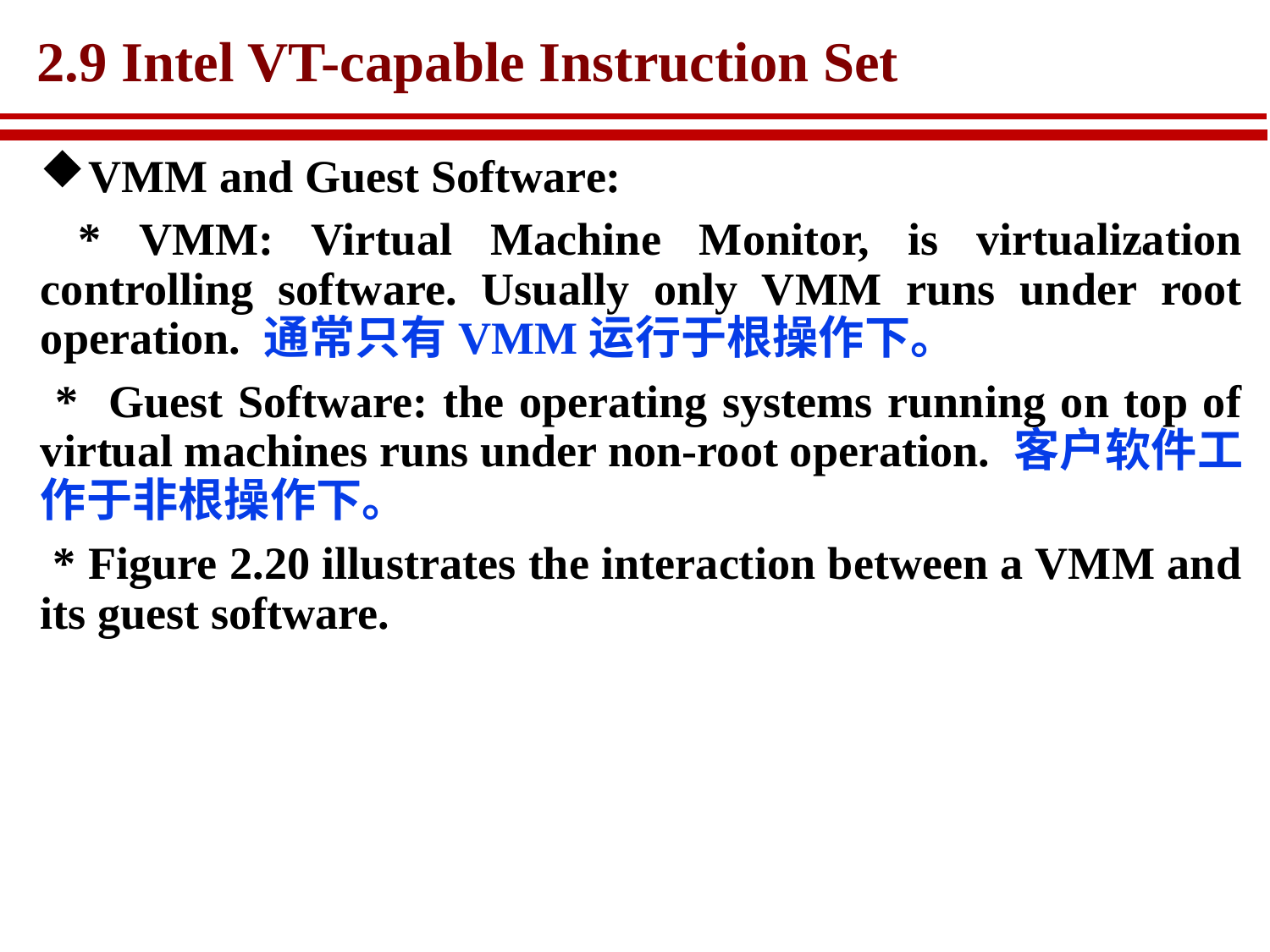

# 2.9 Intel VT-capable Instruction Set
VMM and Guest Software:
 * VMM: Virtual Machine Monitor, is virtualization controlling software. Usually only VMM runs under root operation. 通常只有VMM运行于根操作下。
 *  Guest Software: the operating systems running on top of virtual machines runs under non-root operation. 客户软件工作于非根操作下。
 * Figure 2.20 illustrates the interaction between a VMM and its guest software.